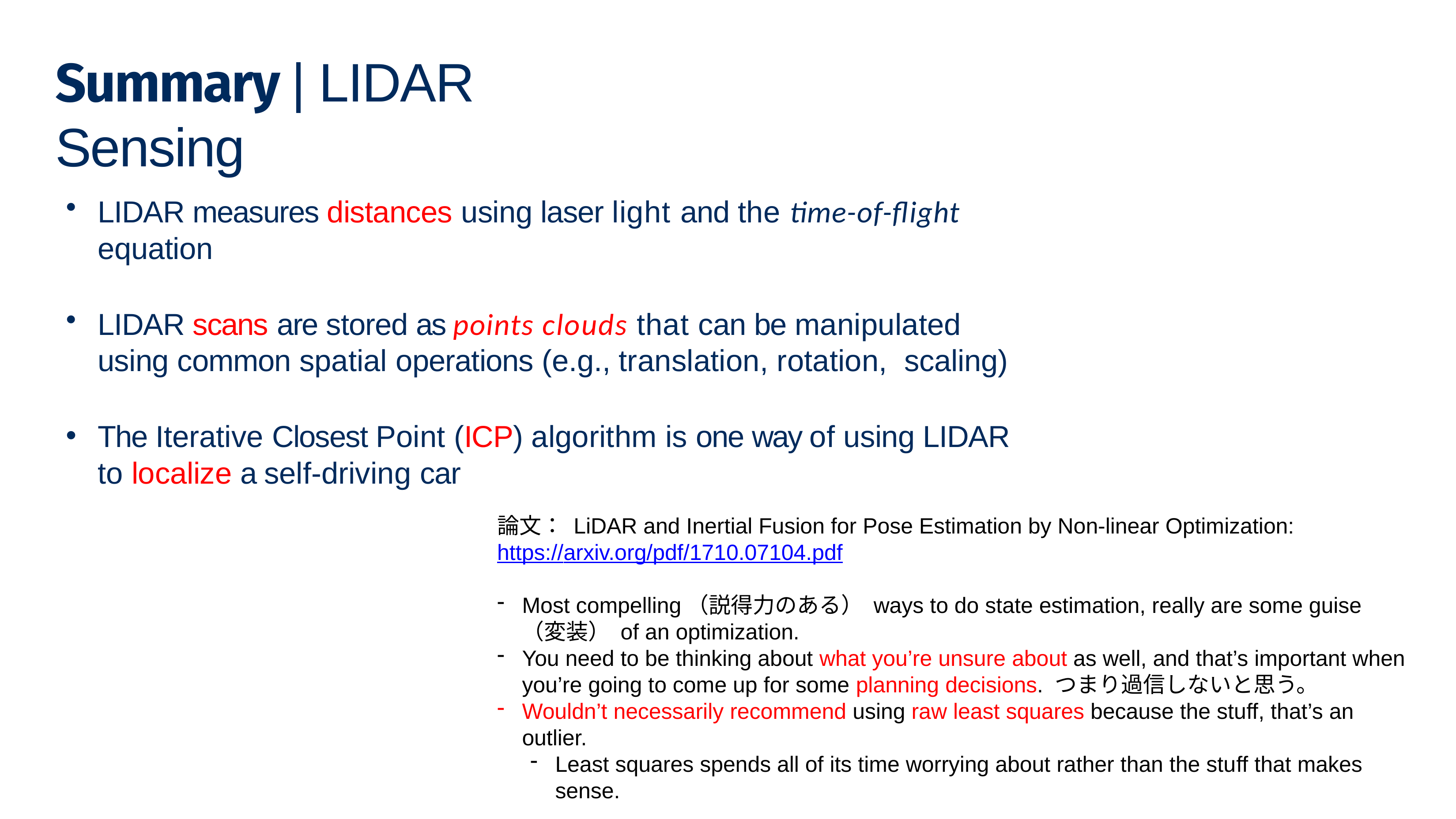

# Summary | LIDAR Sensing
LIDAR measures distances using laser light and the time-of-flight
equation

LIDAR scans are stored as points clouds that can be manipulated  using common spatial operations (e.g., translation, rotation, scaling)

The Iterative Closest Point (ICP) algorithm is one way of using LIDAR  to localize a self-driving car
論⽂： LiDAR and Inertial Fusion for Pose Estimation by Non-linear Optimization:
https://arxiv.org/pdf/1710.07104.pdf

Most compelling（説得力のある） ways to do state estimation, really are some guise（変装） of an optimization.
You need to be thinking about what you’re unsure about as well, and that’s important when you’re going to come up for some planning decisions. つまり過信しないと思う。
Wouldn’t necessarily recommend using raw least squares because the stuff, that’s an outlier.
Least squares spends all of its time worrying about rather than the stuff that makes sense.